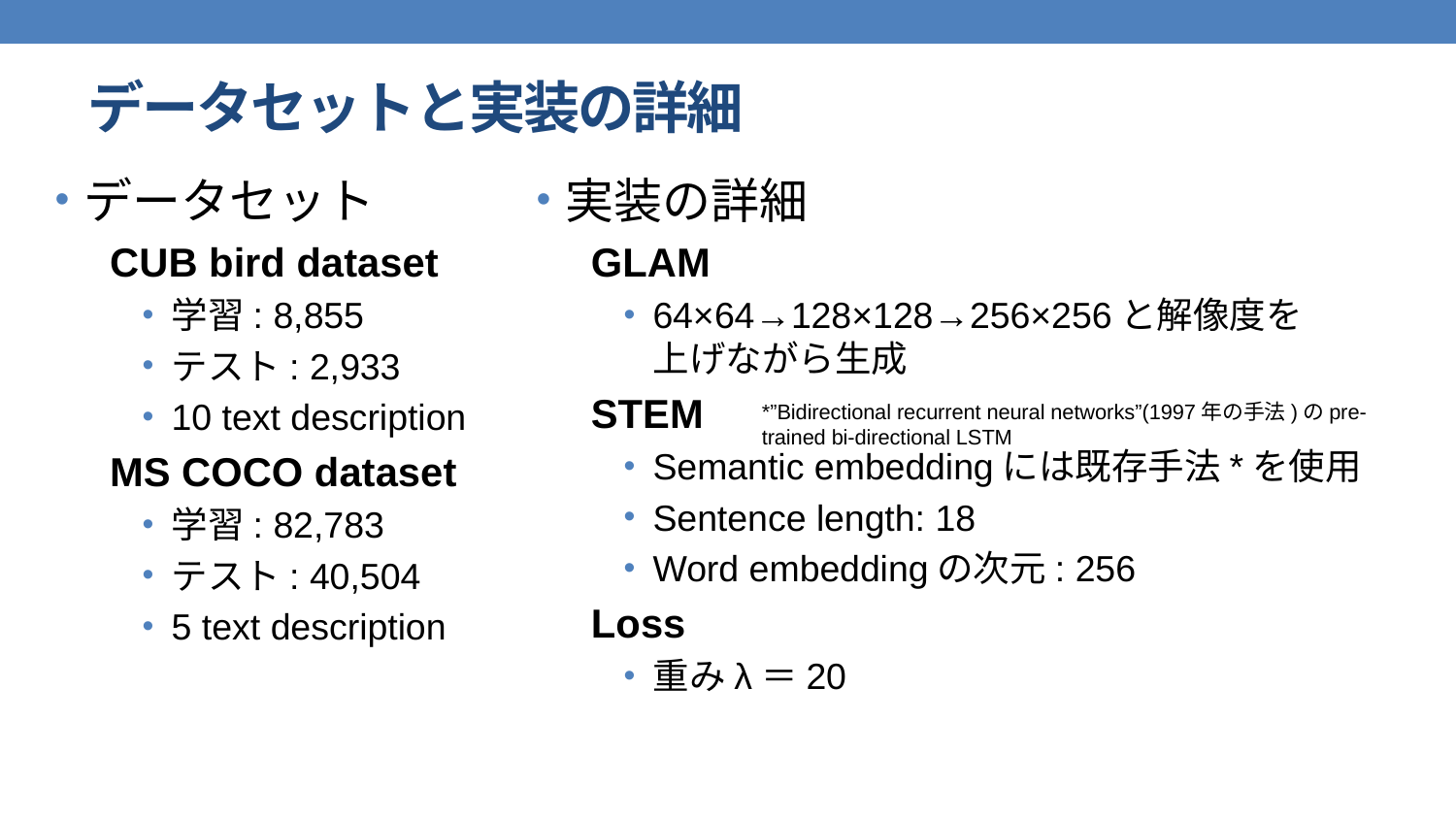

# データセットと実装の詳細
データセット
 CUB bird dataset
学習: 8,855
テスト: 2,933
10 text description
 MS COCO dataset
学習: 82,783
テスト: 40,504
5 text description
実装の詳細
 GLAM
64×64→128×128→256×256と解像度を
上げながら生成
 STEM
Semantic embeddingには既存手法*を使用
Sentence length: 18
Word embeddingの次元: 256
 Loss
重みλ＝20
*”Bidirectional recurrent neural networks”(1997年の手法)のpre-trained bi-directional LSTM